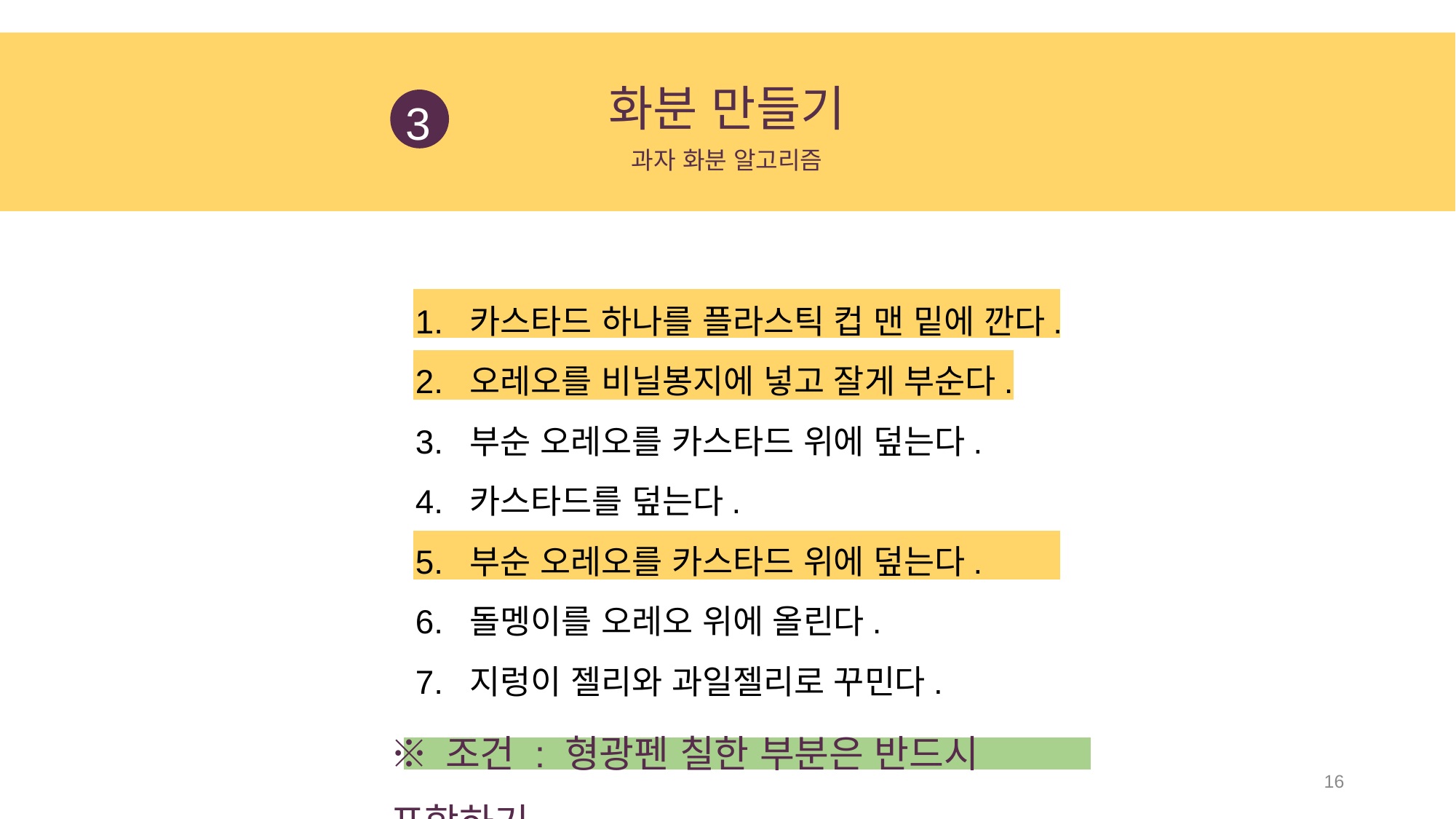

화분 만들기

3
과자 화분 알고리즘
카스타드 하나를 플라스틱 컵 맨 밑에 깐다.
오레오를 비닐봉지에 넣고 잘게 부순다.
부순 오레오를 카스타드 위에 덮는다.
카스타드를 덮는다.
부순 오레오를 카스타드 위에 덮는다.
돌멩이를 오레오 위에 올린다.
지렁이 젤리와 과일젤리로 꾸민다.

※ 조건 : 형광펜 칠한 부분은 반드시 포함하기

16